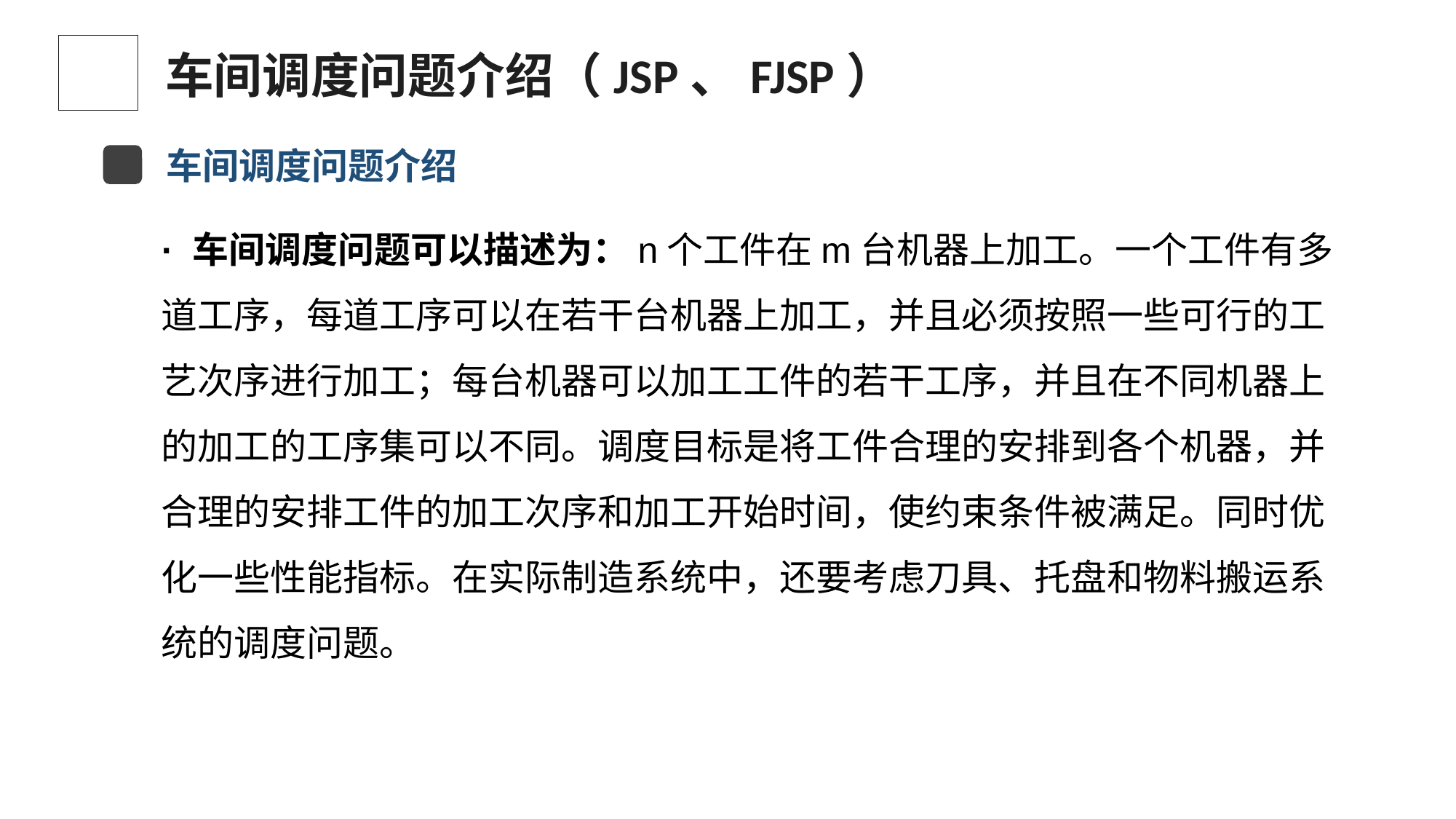

车间调度问题介绍（JSP、FJSP）

车间调度问题介绍

· 车间调度问题可以描述为：n个工件在m台机器上加工。一个工件有多道工序，每道工序可以在若干台机器上加工，并且必须按照一些可行的工艺次序进行加工；每台机器可以加工工件的若干工序，并且在不同机器上的加工的工序集可以不同。调度目标是将工件合理的安排到各个机器，并合理的安排工件的加工次序和加工开始时间，使约束条件被满足。同时优化一些性能指标。在实际制造系统中，还要考虑刀具、托盘和物料搬运系统的调度问题。